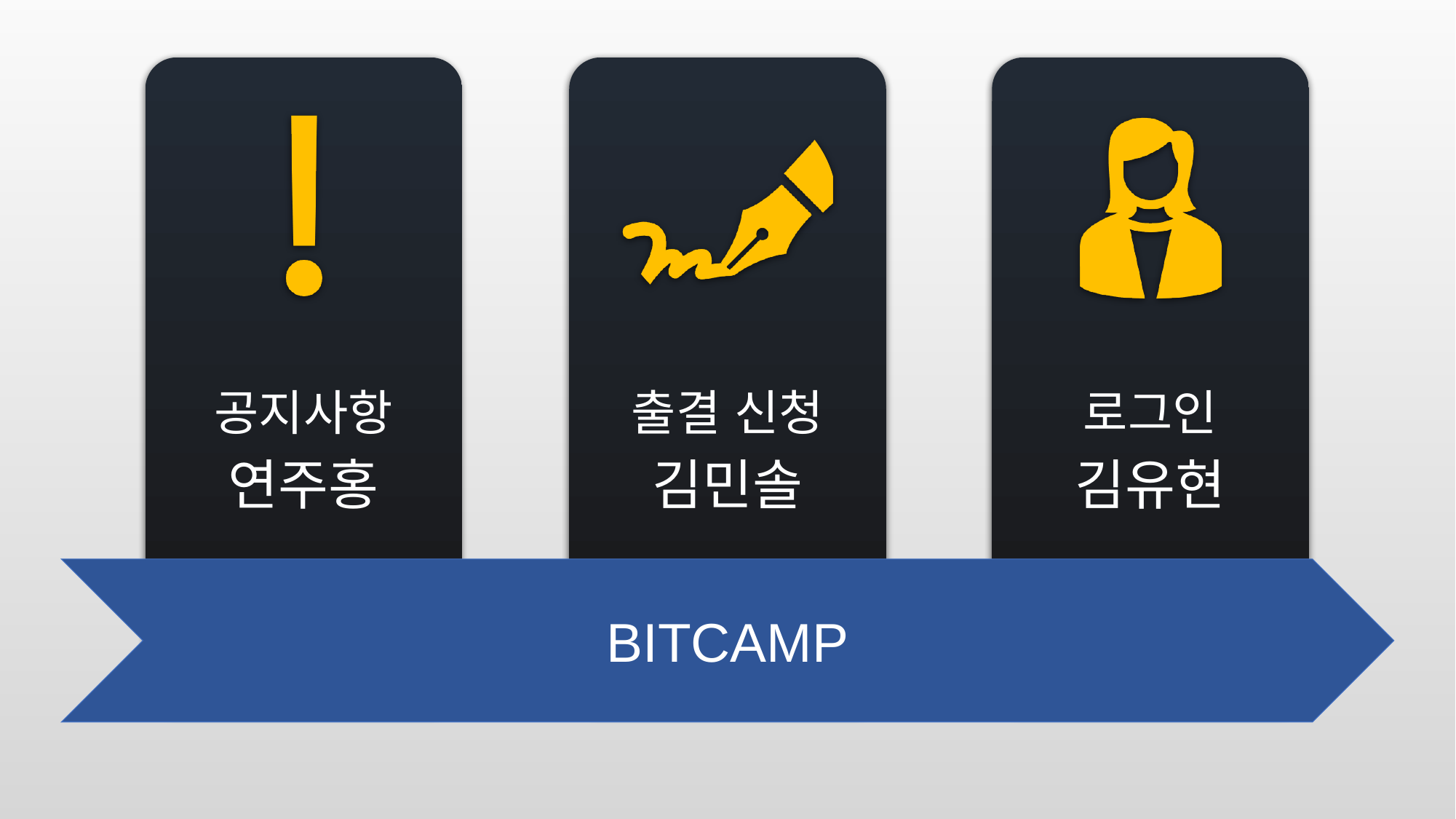

공지사항
연주홍
출결 신청
김민솔
로그인
김유현

BITCAMP